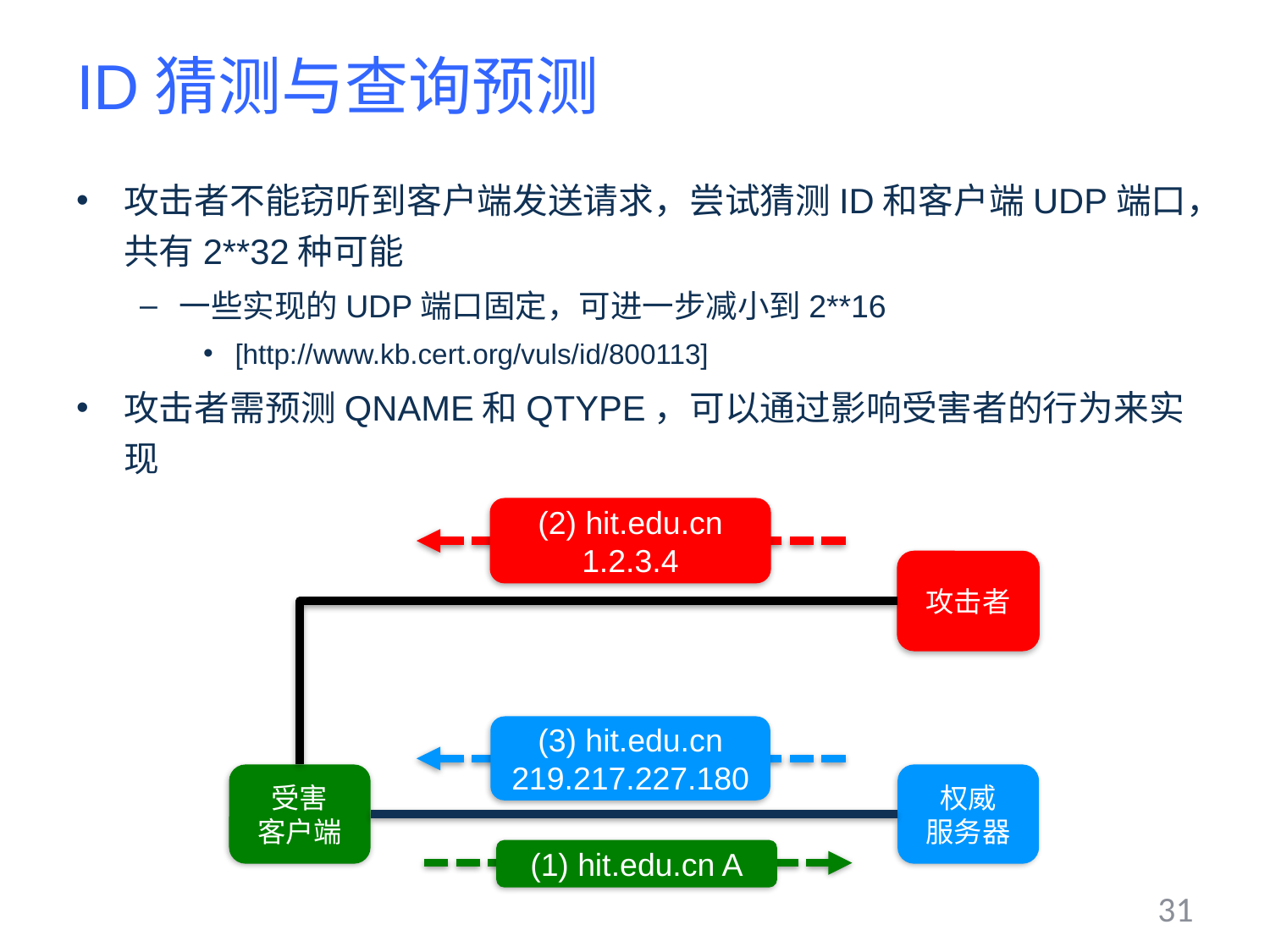

# ID猜测与查询预测
攻击者不能窃听到客户端发送请求，尝试猜测ID和客户端UDP端口，共有2**32种可能
一些实现的UDP端口固定，可进一步减小到2**16
[http://www.kb.cert.org/vuls/id/800113]
攻击者需预测QNAME和QTYPE，可以通过影响受害者的行为来实现

(2) hit.edu.cn
1.2.3.4
攻击者
(3) hit.edu.cn
219.217.227.180
受害
客户端
权威
服务器
(1) hit.edu.cn A
31